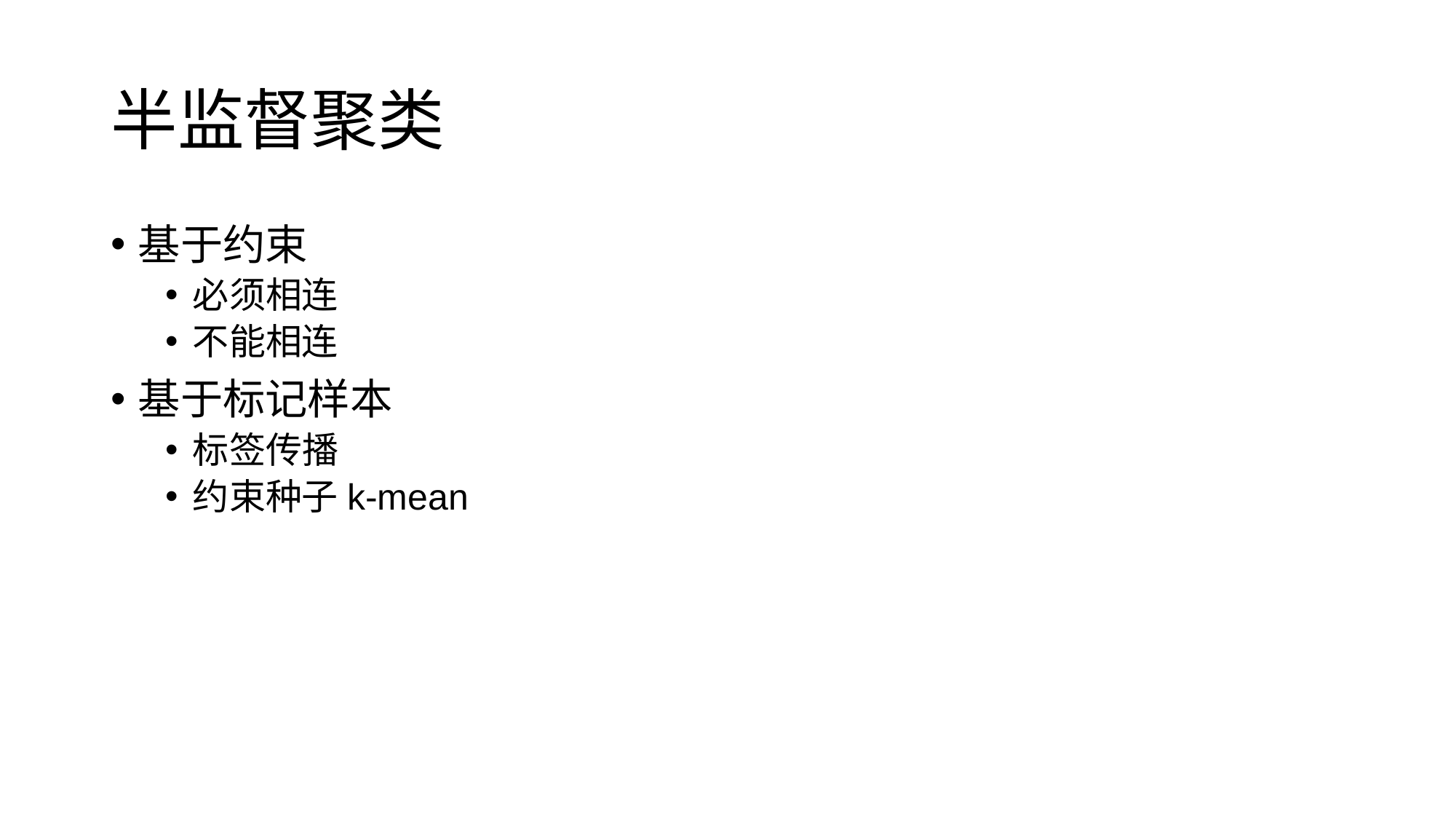

# 半监督聚类
基于约束
必须相连
不能相连
基于标记样本
标签传播
约束种子k-mean